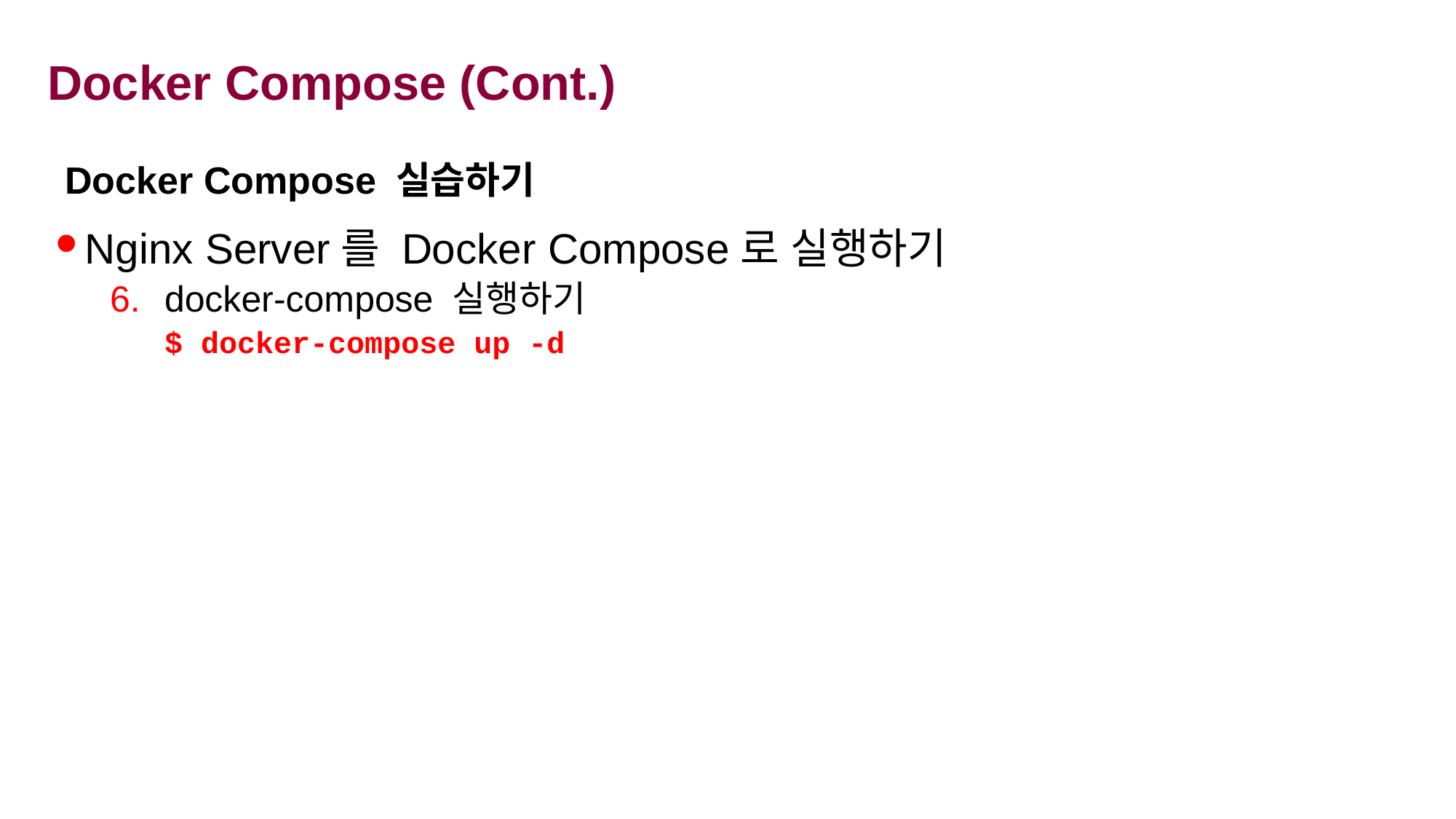

# Docker Compose (Cont.)
Docker Compose 실습하기
Nginx Server를 Docker Compose로 실행하기
docker-compose 실행하기
$ docker-compose up -d